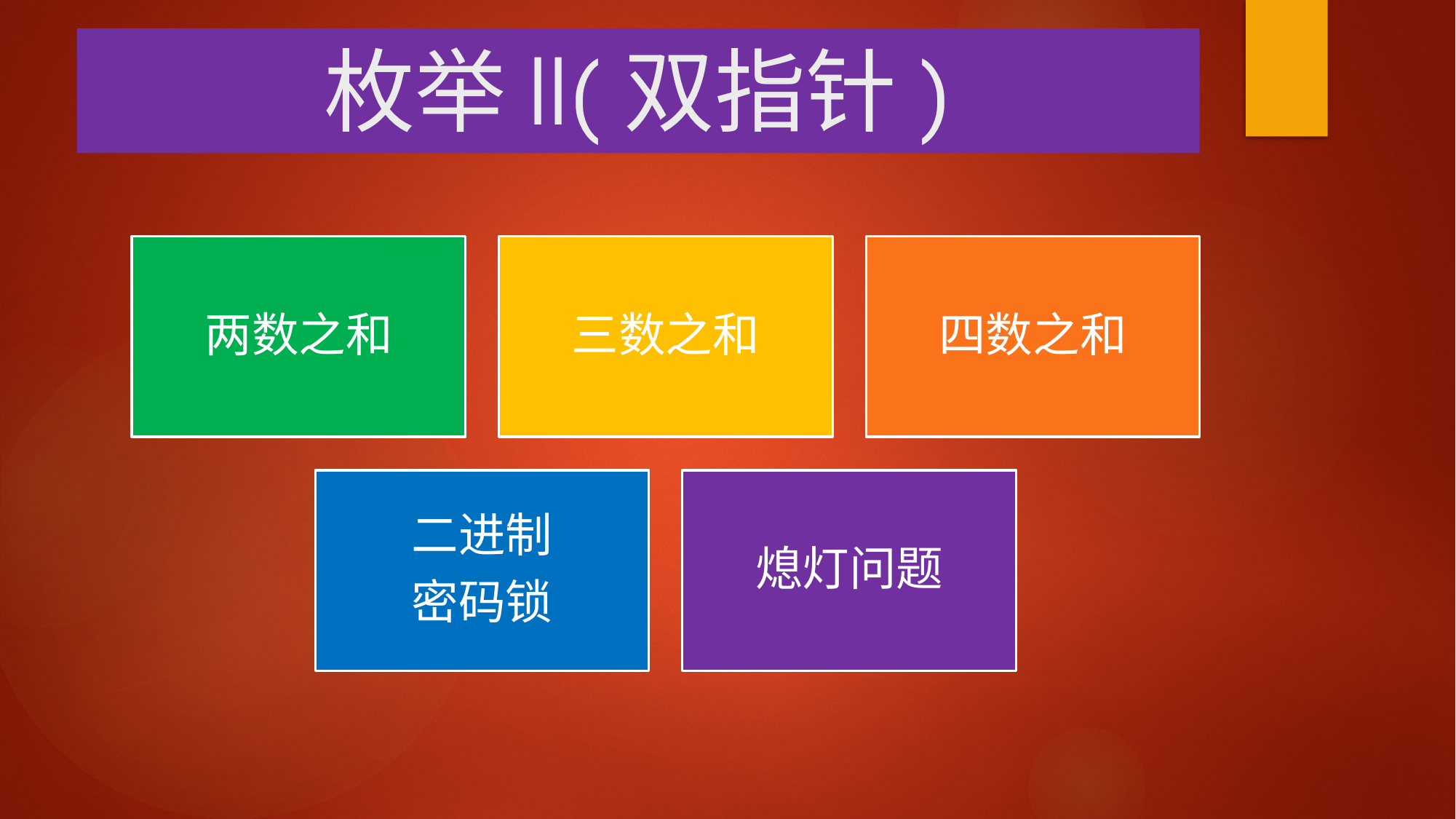

# 枚举II(双指针)
两数之和
三数之和
四数之和
二进制
密码锁
熄灯问题